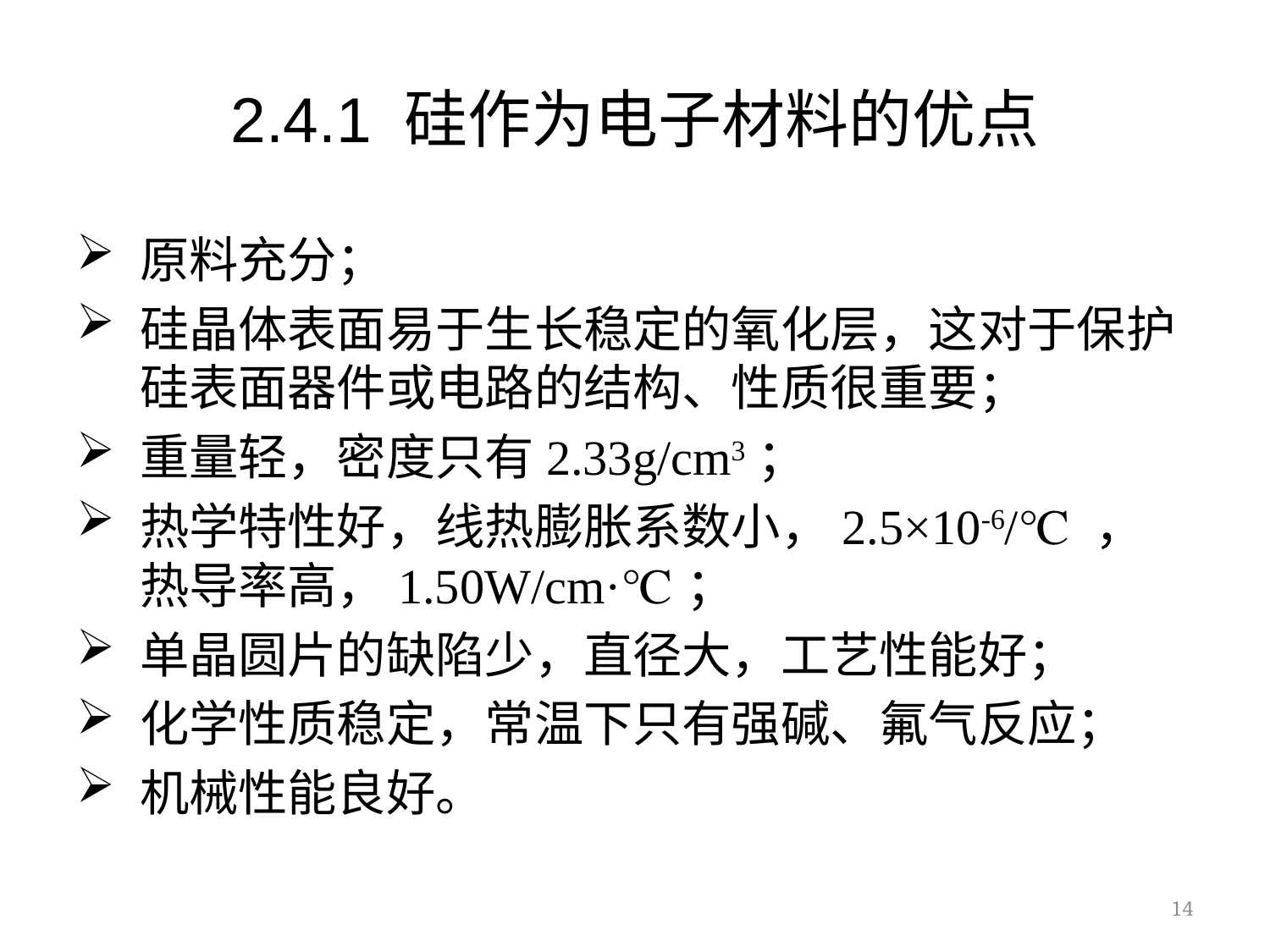

# 2.4.1 硅作为电子材料的优点
原料充分；
硅晶体表面易于生长稳定的氧化层，这对于保护硅表面器件或电路的结构、性质很重要；
重量轻，密度只有2.33g/cm3；
热学特性好，线热膨胀系数小，2.5×10-6/℃ ，热导率高，1.50W/cm·℃；
单晶圆片的缺陷少，直径大，工艺性能好；
化学性质稳定，常温下只有强碱、氟气反应；
机械性能良好。

14